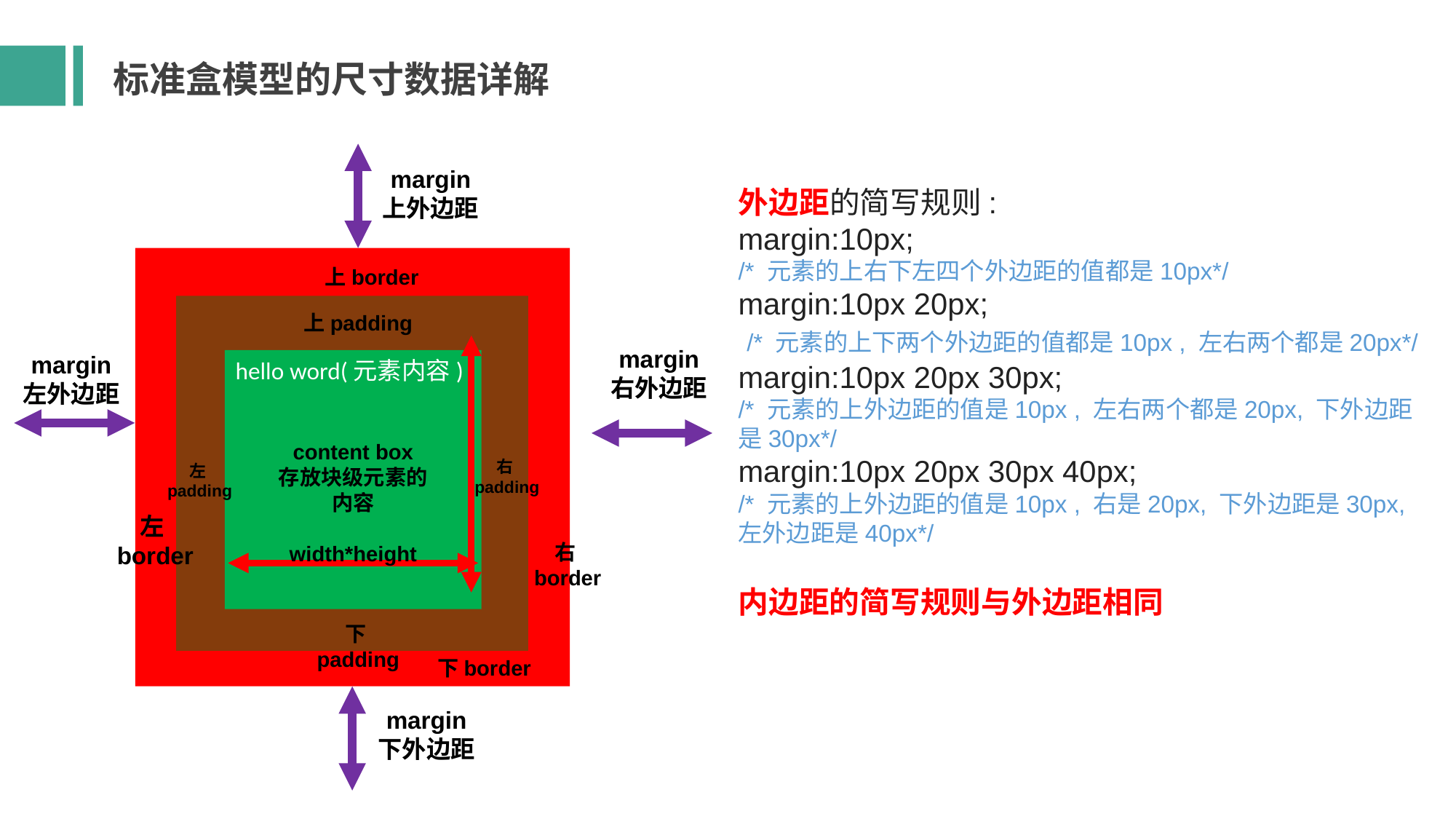

标准盒模型的尺寸数据详解
margin
上外边距
外边距的简写规则:
margin:10px;
/* 元素的上右下左四个外边距的值都是10px*/
margin:10px 20px;
 /* 元素的上下两个外边距的值都是10px , 左右两个都是20px*/
margin:10px 20px 30px;
/* 元素的上外边距的值是10px , 左右两个都是20px, 下外边距是30px*/
margin:10px 20px 30px 40px;
/* 元素的上外边距的值是10px , 右是20px, 下外边距是30px,左外边距是40px*/

内边距的简写规则与外边距相同

上border

hello word(元素内容)
content box
存放块级元素的内容

width*height

下padding
上padding
右padding
左padding
右border
下border
左border
margin
右外边距
margin
左外边距
margin
下外边距